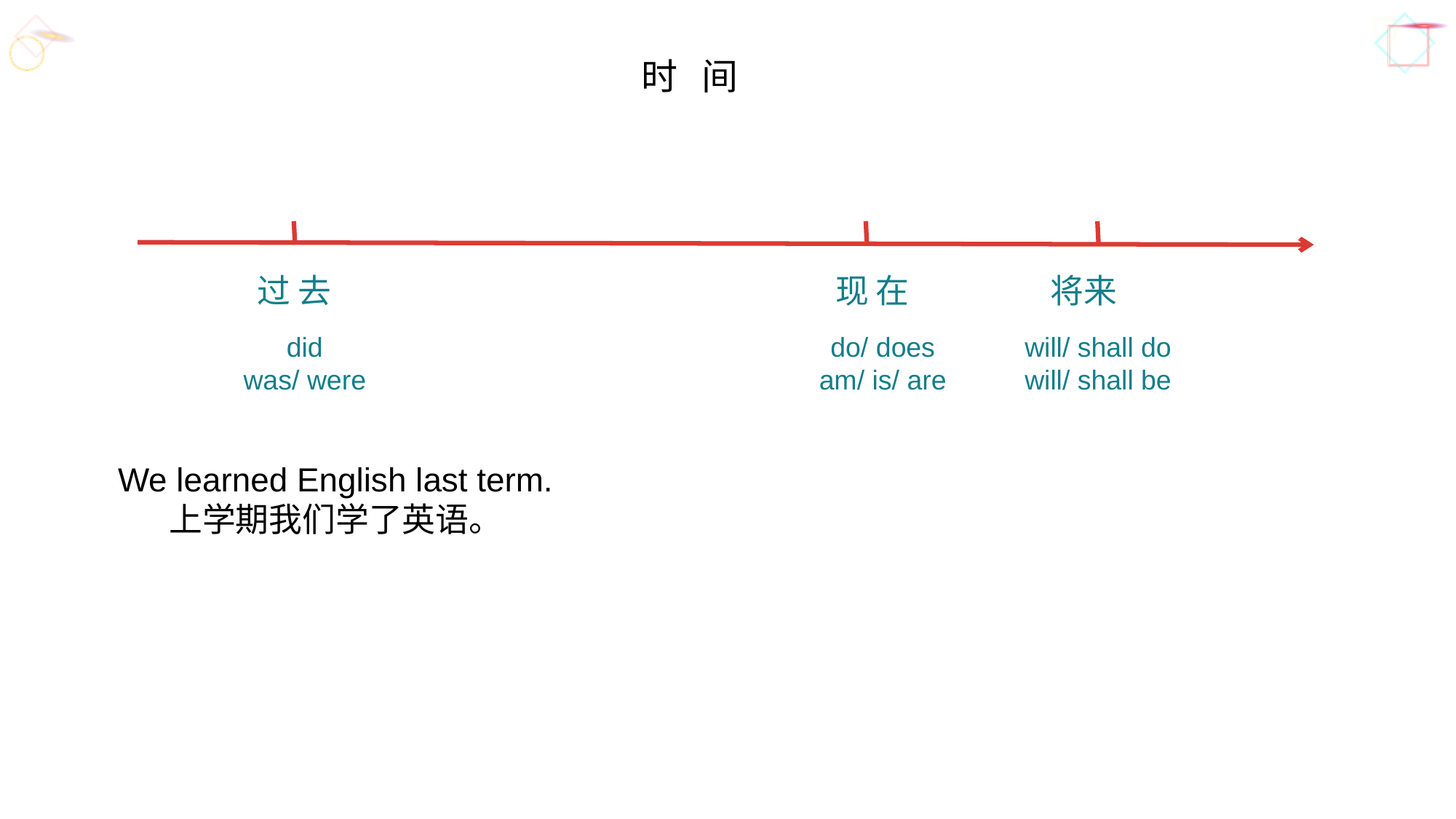

时   间
过 去
现 在
将来
did
was/ were
do/ does
am/ is/ are
will/ shall do
will/ shall be
We learned English last term.
上学期我们学了英语。